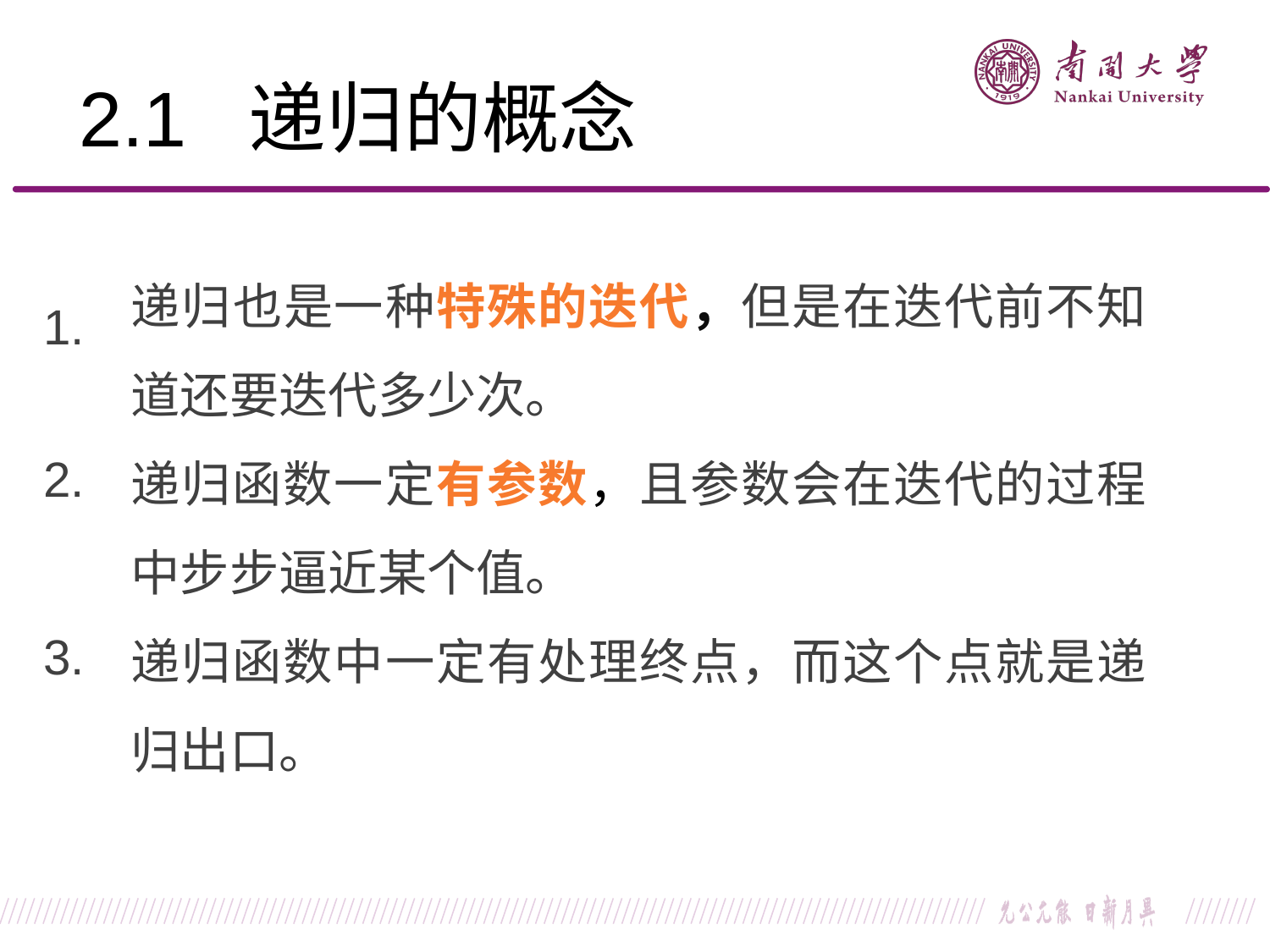

2.1  递归的概念
递归也是一种特殊的迭代，但是在迭代前不知道还要迭代多少次。
递归函数一定有参数，且参数会在迭代的过程中步步逼近某个值。
递归函数中一定有处理终点，而这个点就是递归出口。
1.

2.

3.